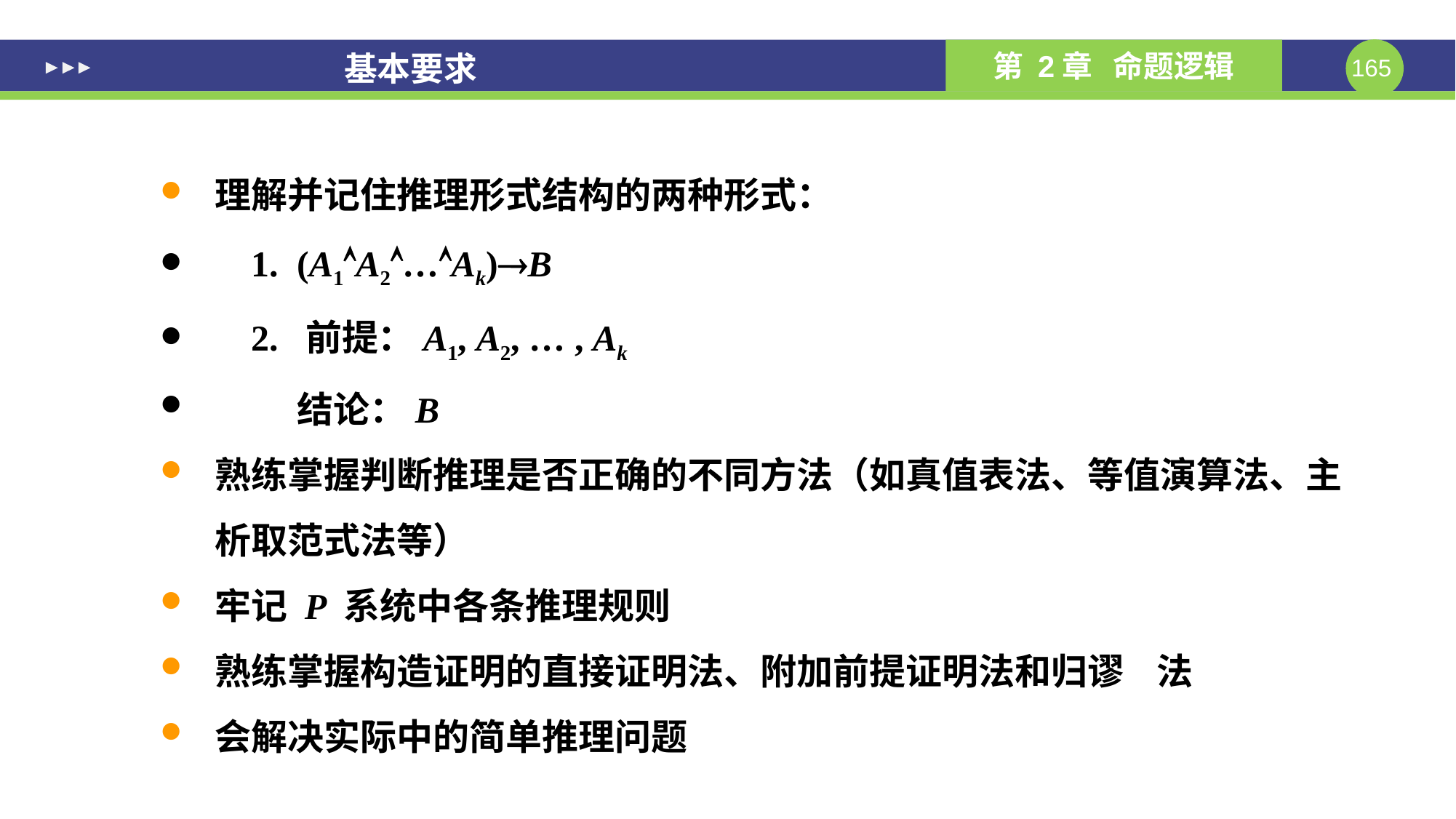

# 基本要求
理解并记住推理形式结构的两种形式：
    1.  (A1∧A2∧…∧Ak)→B
    2.  前提：A1, A2, … , Ak
         结论：B
熟练掌握判断推理是否正确的不同方法（如真值表法、等值演算法、主析取范式法等）
牢记 P 系统中各条推理规则
熟练掌握构造证明的直接证明法、附加前提证明法和归谬    法
会解决实际中的简单推理问题

165